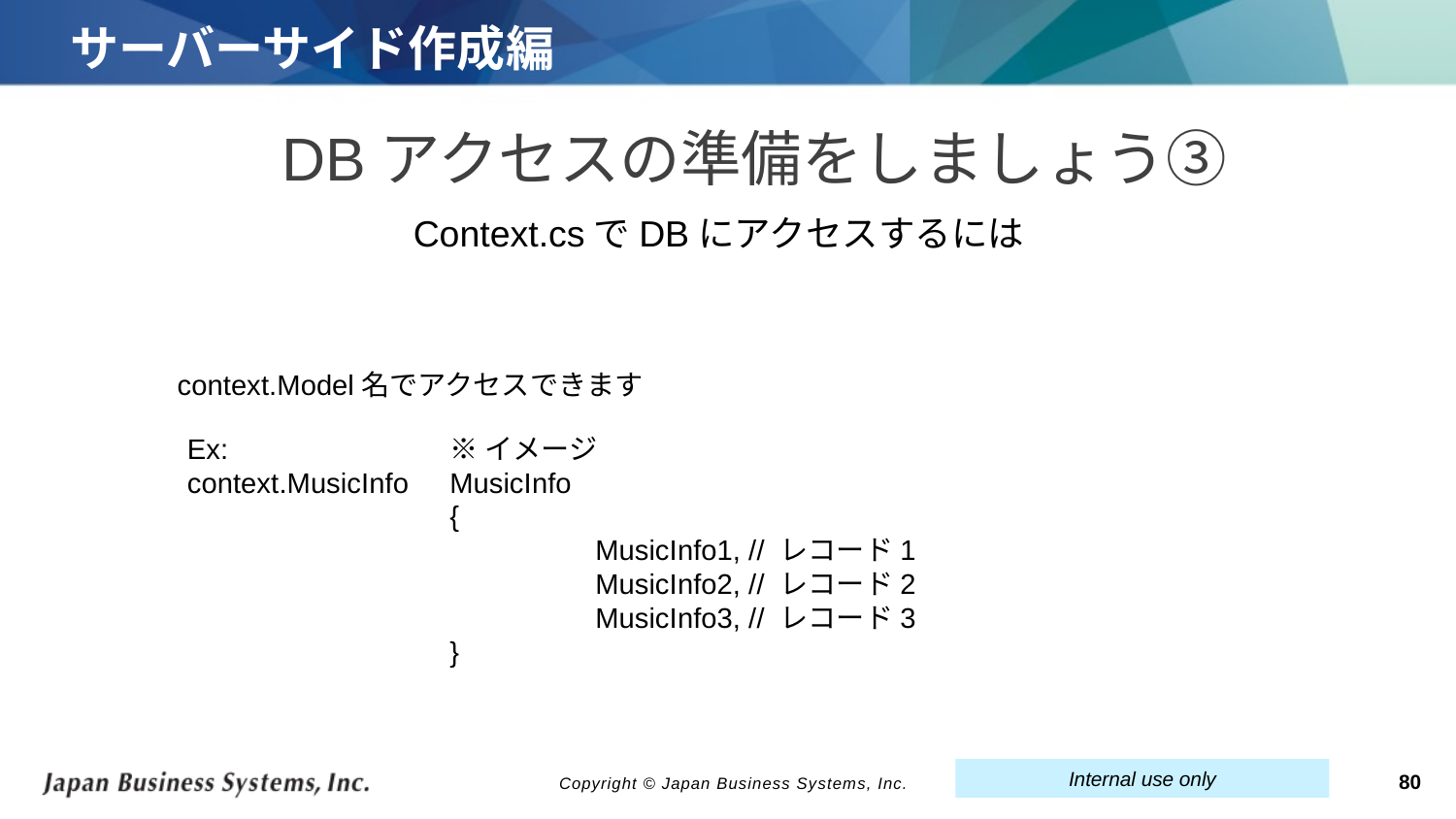

# サーバーサイド作成編
DBアクセスの準備をしましょう③
Context.csでDBにアクセスするには
context.Model名でアクセスできます
Ex:
context.MusicInfo
※イメージ
MusicInfo
{
	MusicInfo1, // レコード1
	MusicInfo2, // レコード2
	MusicInfo3, // レコード3
}